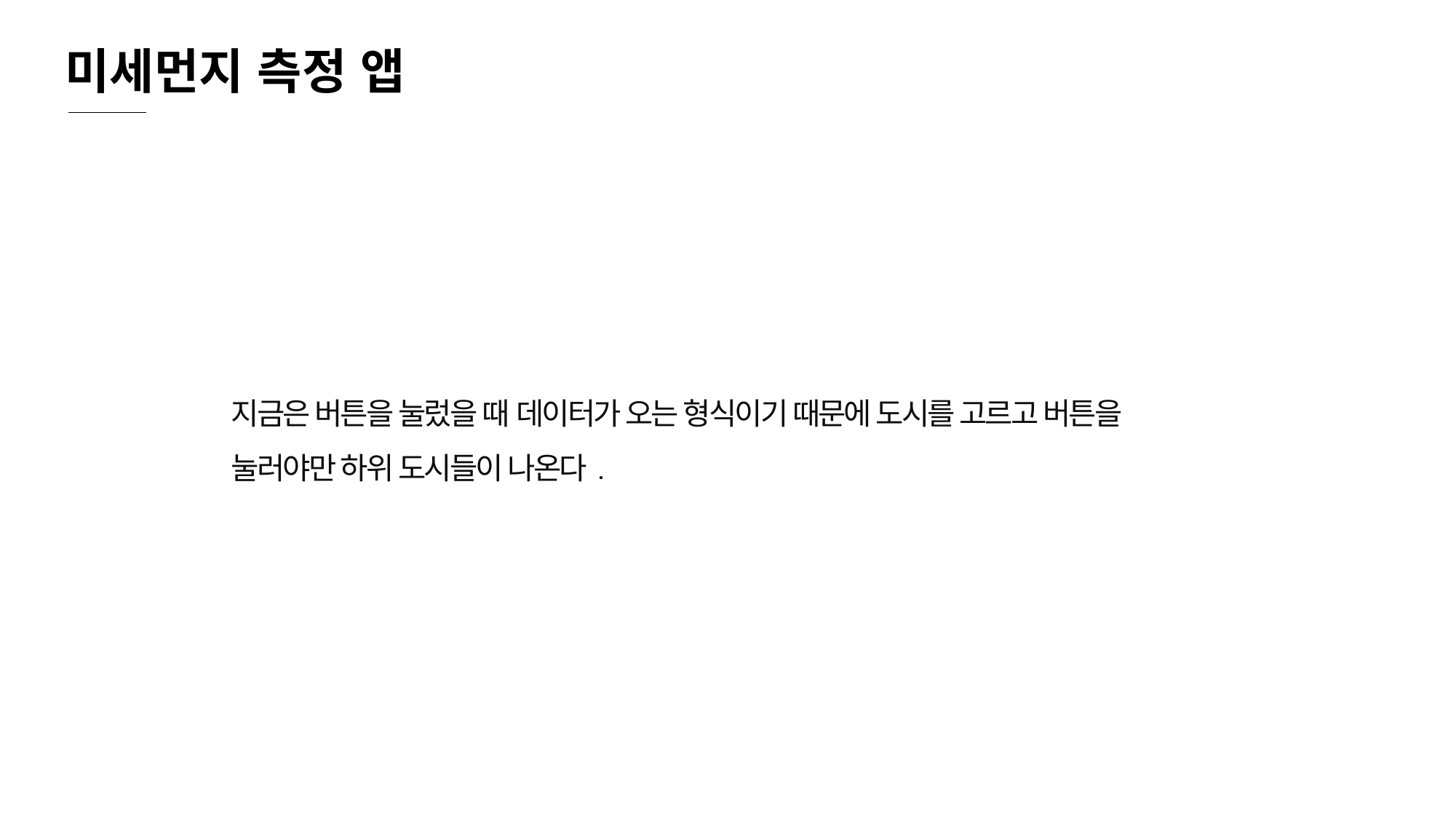

미세먼지 측정 앱
지금은 버튼을 눌렀을 때 데이터가 오는 형식이기 때문에 도시를 고르고 버튼을 눌러야만 하위 도시들이 나온다.